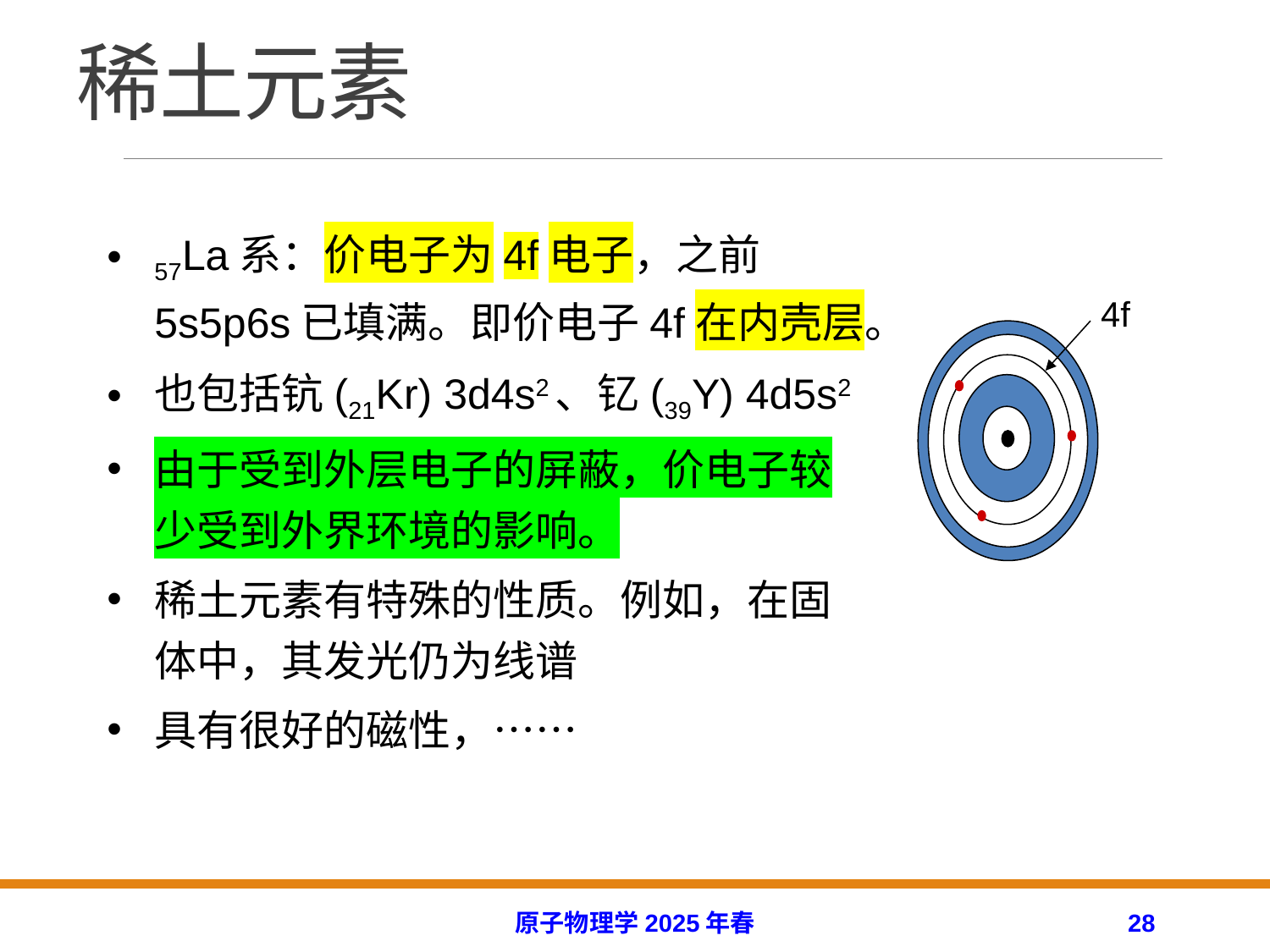

# 稀土元素
57La系：价电子为4f电子，之前5s5p6s已填满。即价电子4f在内壳层。
也包括钪(21Kr) 3d4s2、钇(39Y) 4d5s2
由于受到外层电子的屏蔽，价电子较少受到外界环境的影响。
稀土元素有特殊的性质。例如，在固体中，其发光仍为线谱
具有很好的磁性，……
4f

原子物理学2025年春
28